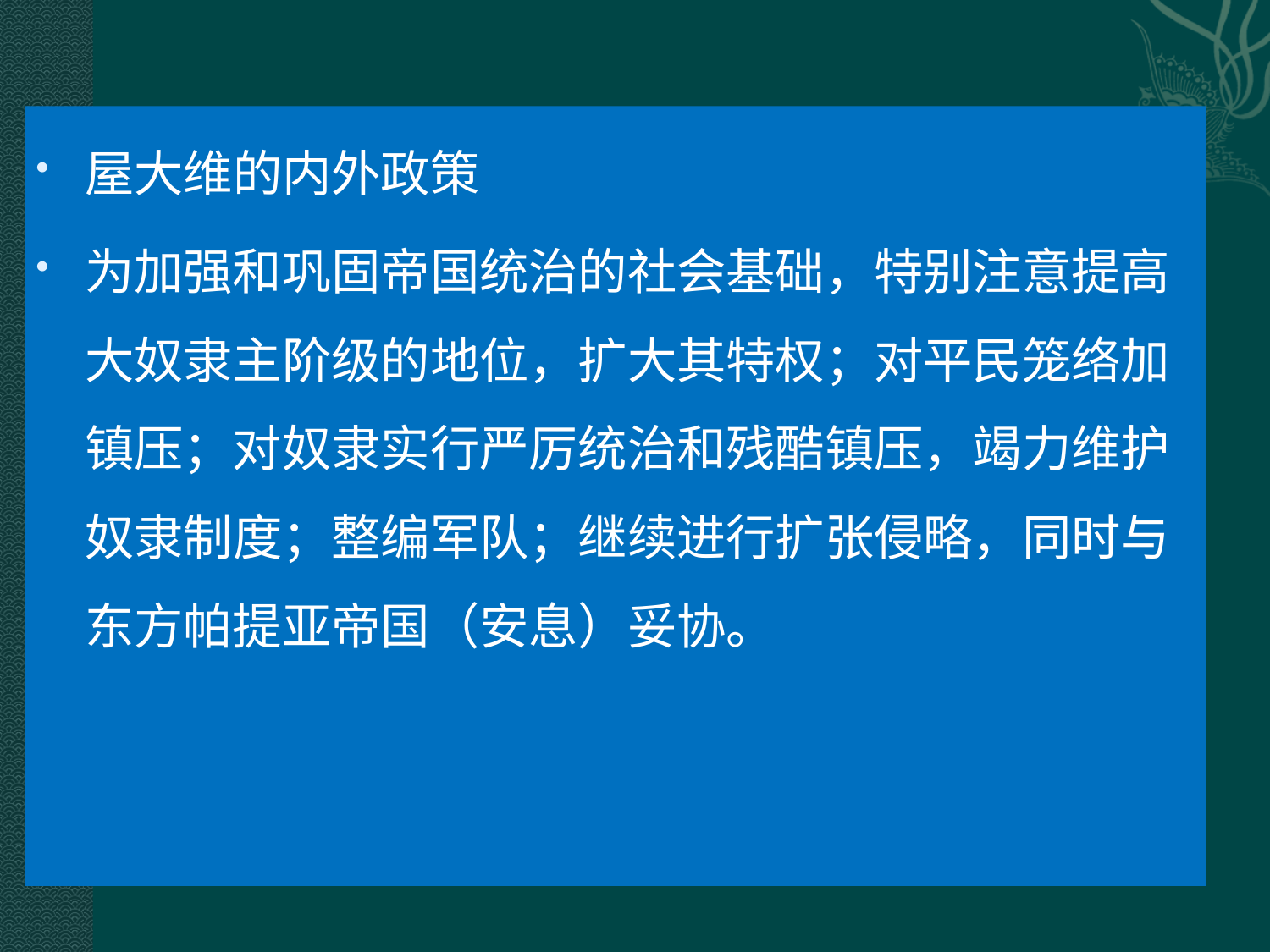

屋大维的内外政策
为加强和巩固帝国统治的社会基础，特别注意提高大奴隶主阶级的地位，扩大其特权；对平民笼络加镇压；对奴隶实行严厉统治和残酷镇压，竭力维护奴隶制度；整编军队；继续进行扩张侵略，同时与东方帕提亚帝国（安息）妥协。